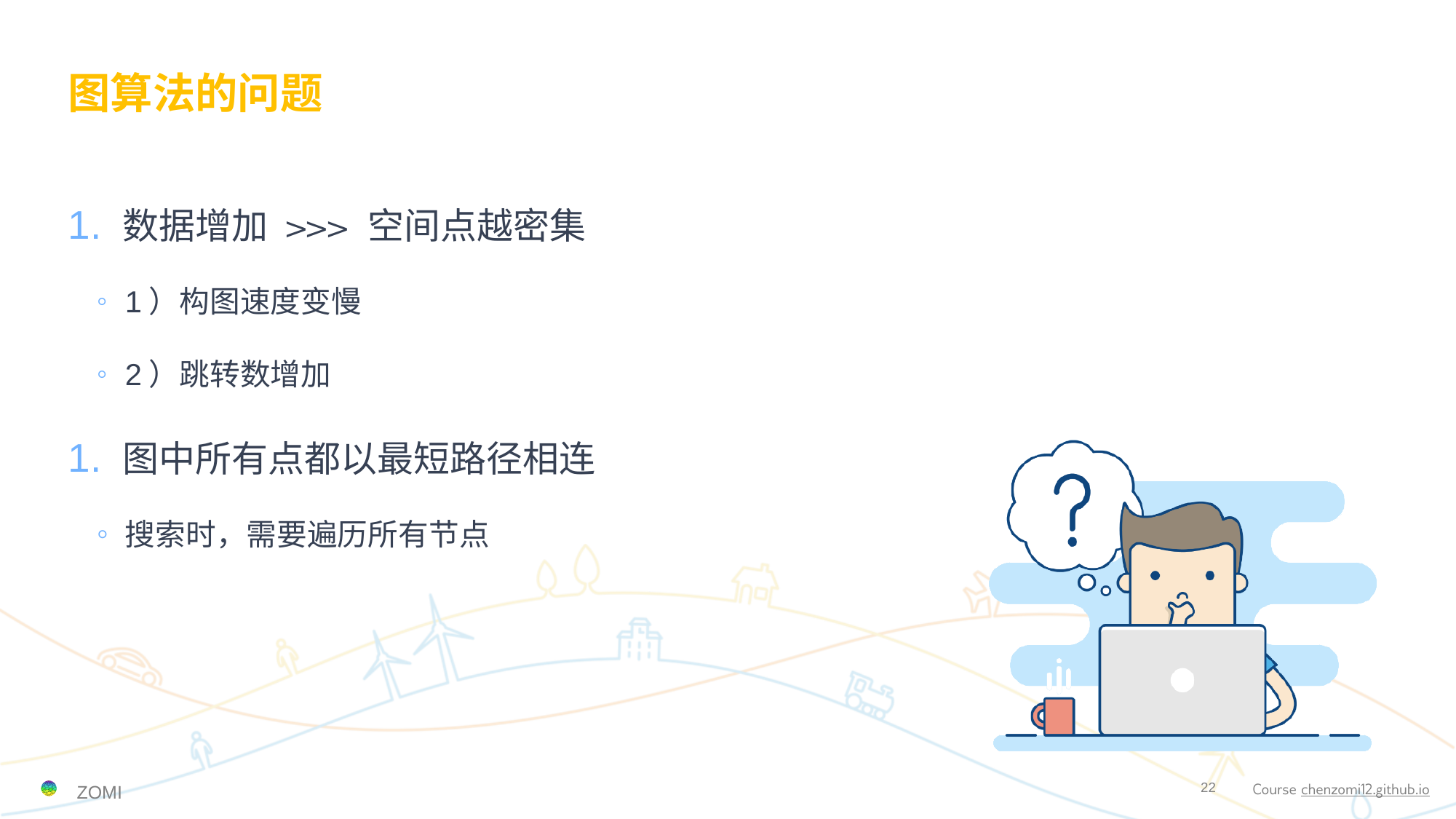

# 图算法的问题
数据增加 >>> 空间点越密集
1）构图速度变慢
2）跳转数增加
图中所有点都以最短路径相连
搜索时，需要遍历所有节点